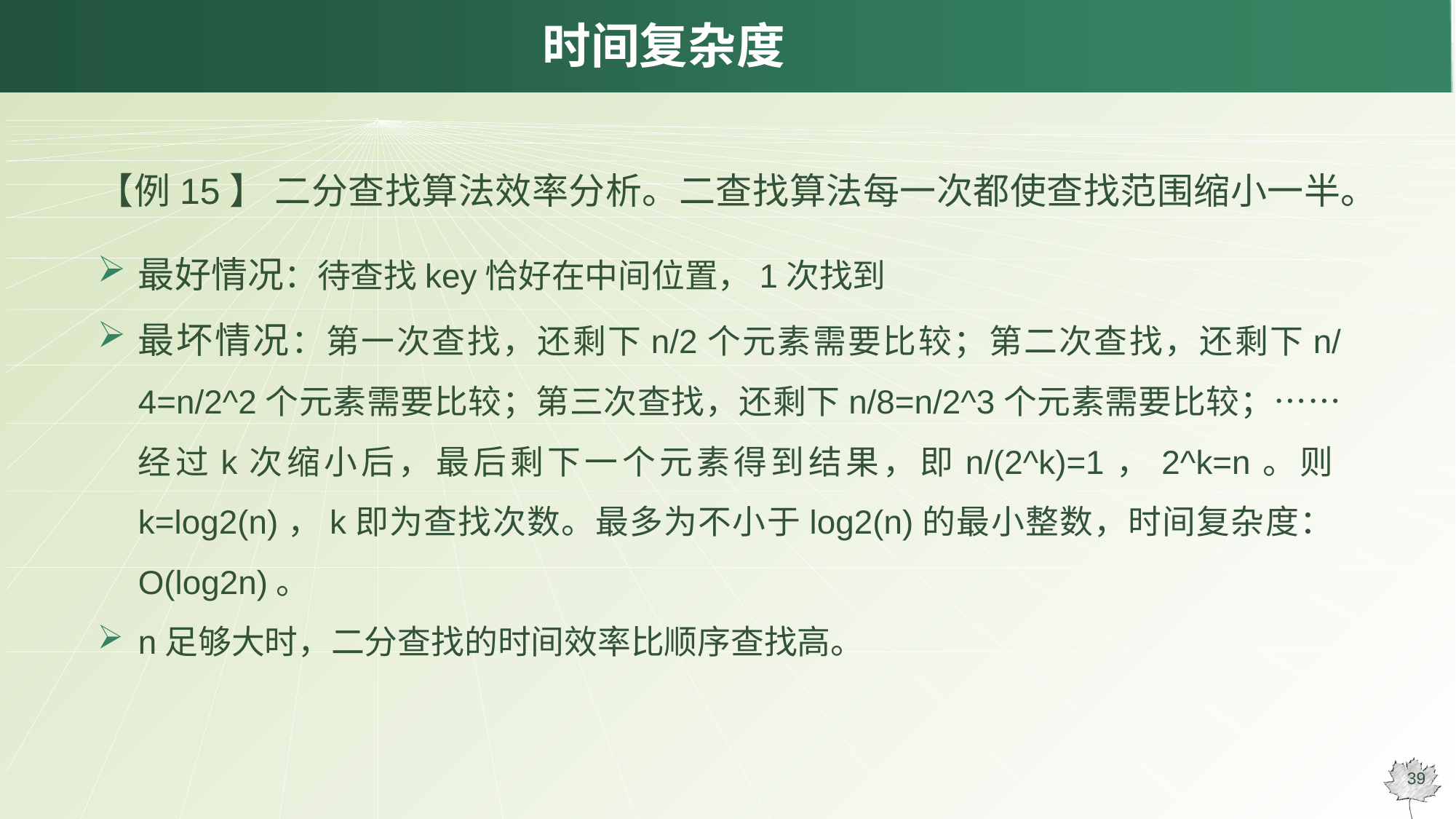

# 时间复杂度
【例15】 二分查找算法效率分析。二查找算法每一次都使查找范围缩小一半。
最好情况：待查找key恰好在中间位置，1次找到
最坏情况：第一次查找，还剩下n/2个元素需要比较；第二次查找，还剩下n/4=n/2^2个元素需要比较；第三次查找，还剩下n/8=n/2^3个元素需要比较；……经过k次缩小后，最后剩下一个元素得到结果，即n/(2^k)=1，2^k=n。则k=log2(n)，k即为查找次数。最多为不小于log2(n)的最小整数，时间复杂度：O(log2n)。
n足够大时，二分查找的时间效率比顺序查找高。

39